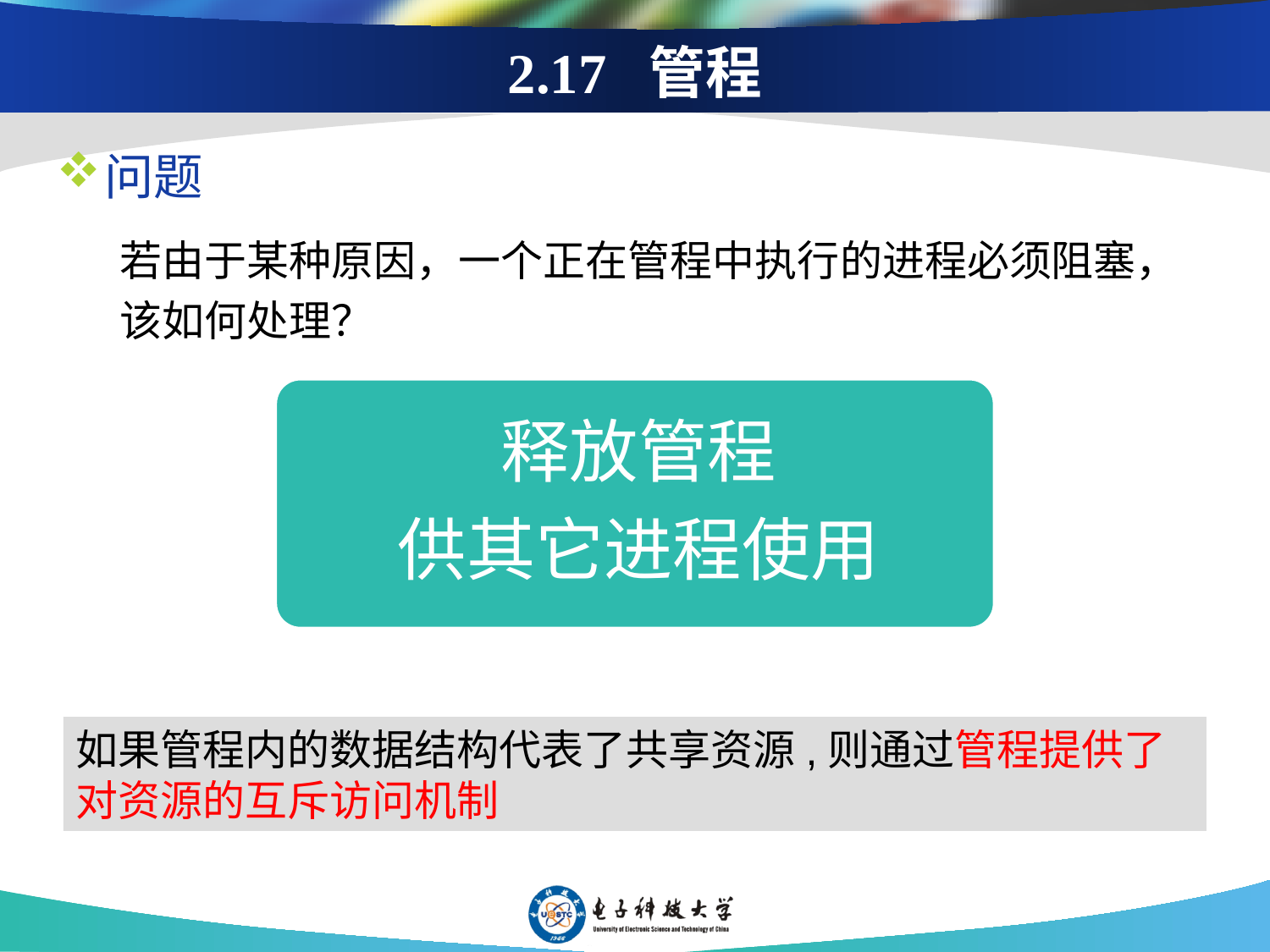

# 2.17  管程
问题
若由于某种原因，一个正在管程中执行的进程必须阻塞，该如何处理？
释放管程
供其它进程使用
如果管程内的数据结构代表了共享资源,则通过管程提供了对资源的互斥访问机制